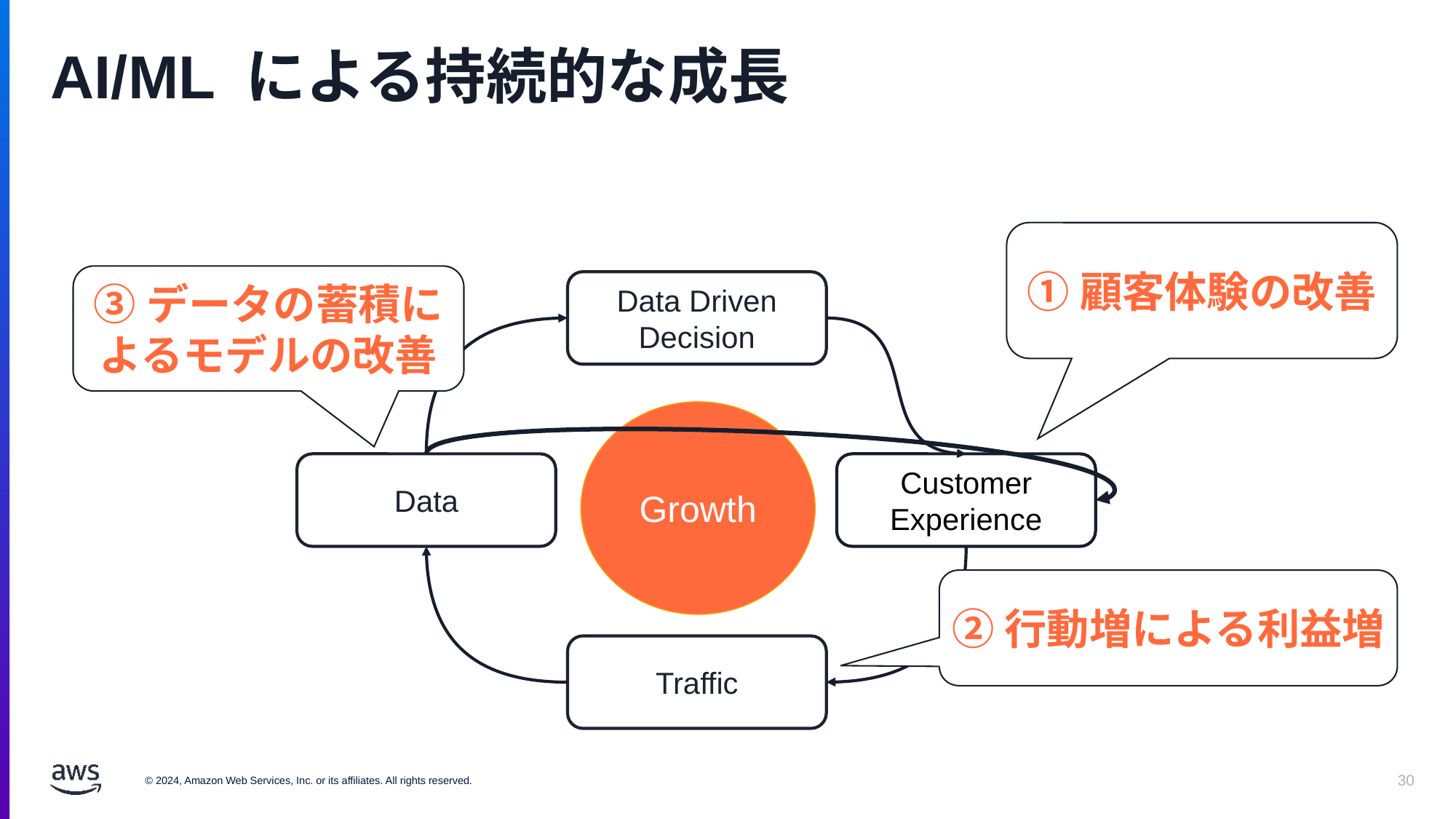

# AI/ML による持続的な成長
①顧客体験の改善
③データの蓄積によるモデルの改善
Data Driven
Decision
Growth
Data
Customer Experience
②行動増による利益増
Traffic
30